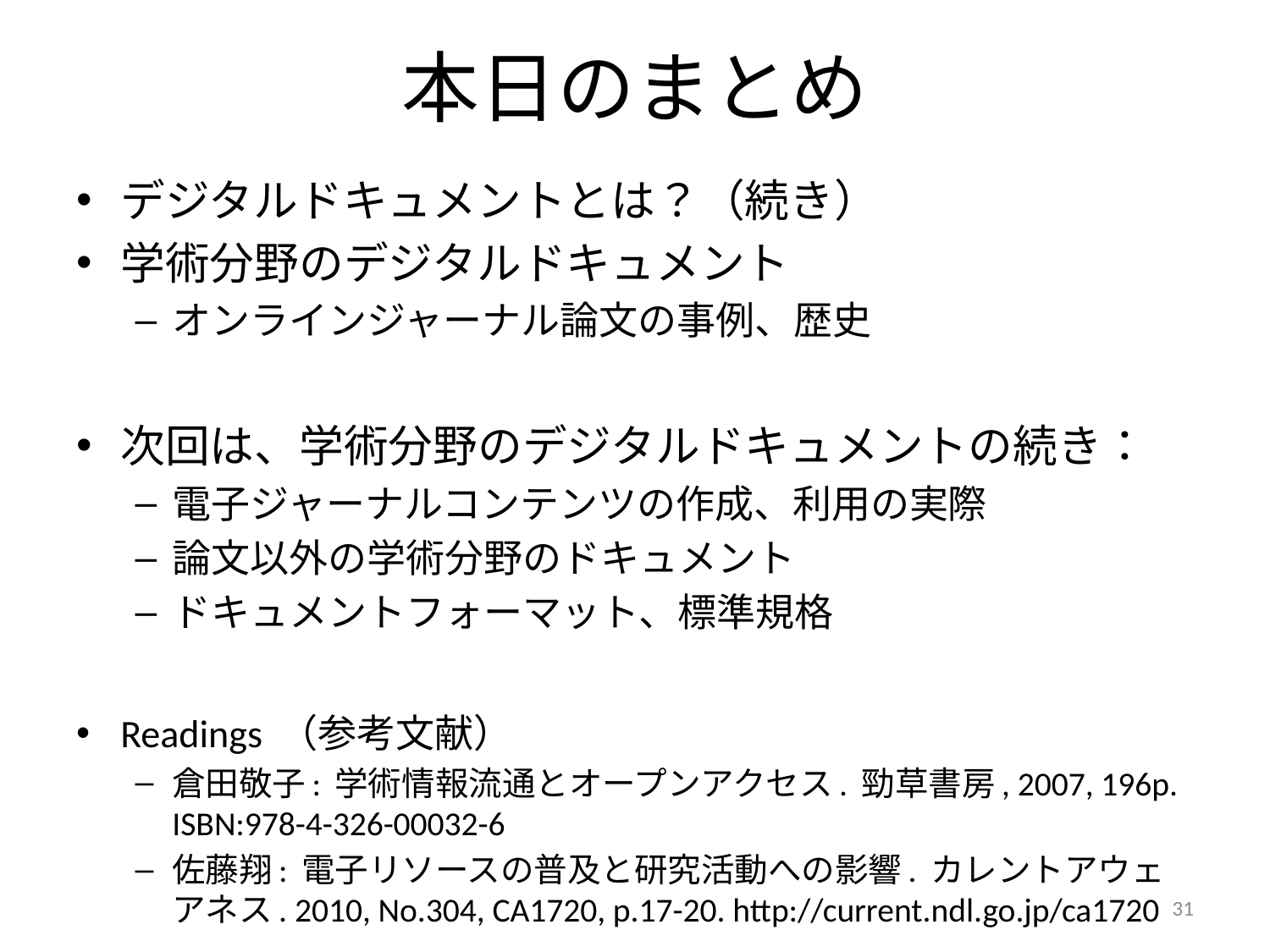

# 本日のまとめ
デジタルドキュメントとは？（続き）
学術分野のデジタルドキュメント
オンラインジャーナル論文の事例、歴史

次回は、学術分野のデジタルドキュメントの続き：
電子ジャーナルコンテンツの作成、利用の実際
論文以外の学術分野のドキュメント
ドキュメントフォーマット、標準規格

Readings （参考文献）
倉田敬子: 学術情報流通とオープンアクセス. 勁草書房, 2007, 196p. ISBN:978-4-326-00032-6
佐藤翔: 電子リソースの普及と研究活動への影響. カレントアウェアネス. 2010, No.304, CA1720, p.17-20. http://current.ndl.go.jp/ca1720
31